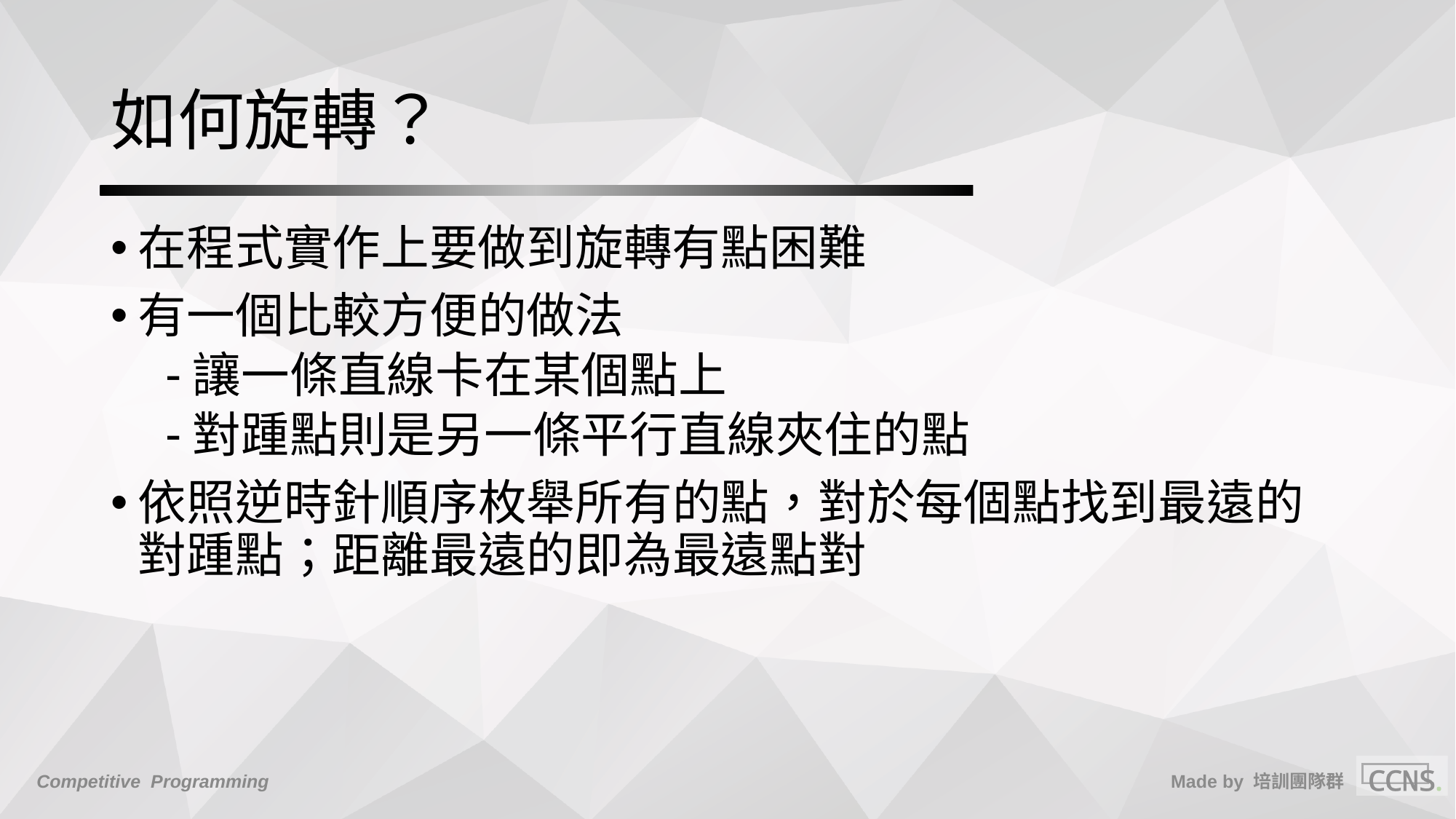

# 如何旋轉？
在程式實作上要做到旋轉有點困難
有一個比較方便的做法
讓一條直線卡在某個點上
對踵點則是另一條平行直線夾住的點
依照逆時針順序枚舉所有的點，對於每個點找到最遠的對踵點；距離最遠的即為最遠點對